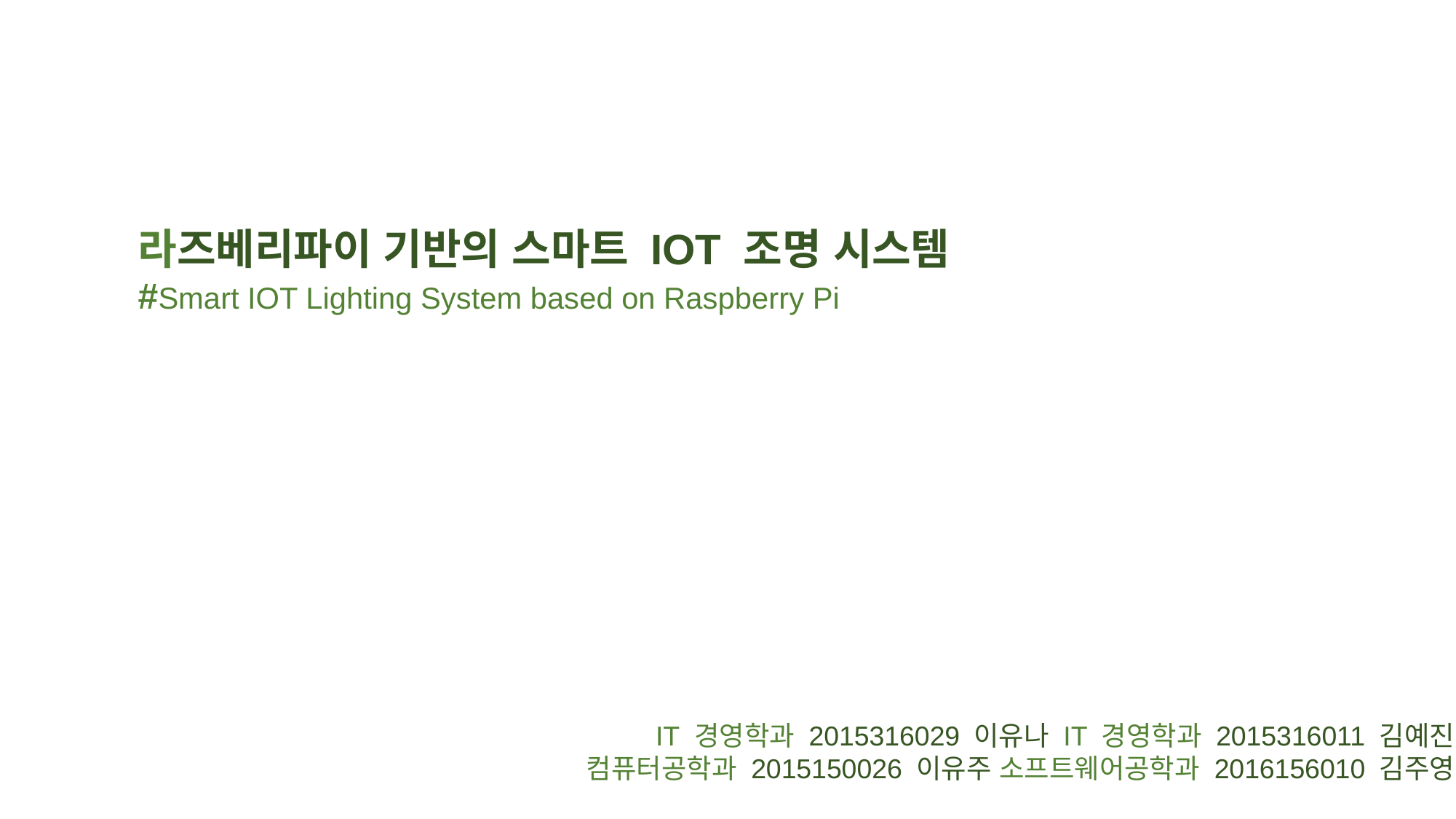

라즈베리파이 기반의 스마트 IOT 조명 시스템
#Smart IOT Lighting System based on Raspberry Pi
IT 경영학과 2015316029 이유나 IT 경영학과 2015316011 김예진
컴퓨터공학과 2015150026 이유주 소프트웨어공학과 2016156010 김주영